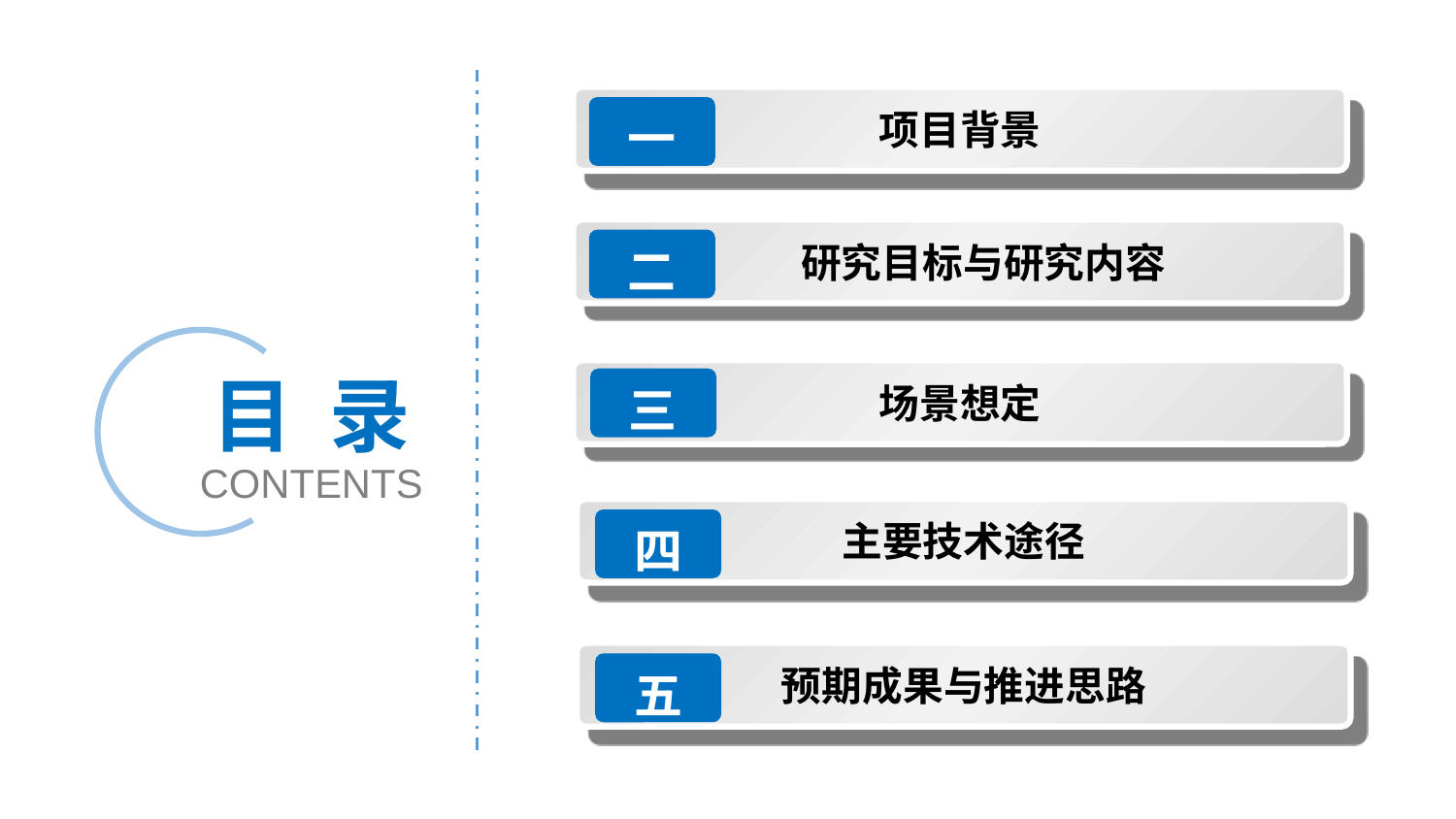

项目背景
一
    研究目标与研究内容
二

目  录
CONTENTS
场景想定
三
主要技术途径
四
预期成果与推进思路
五